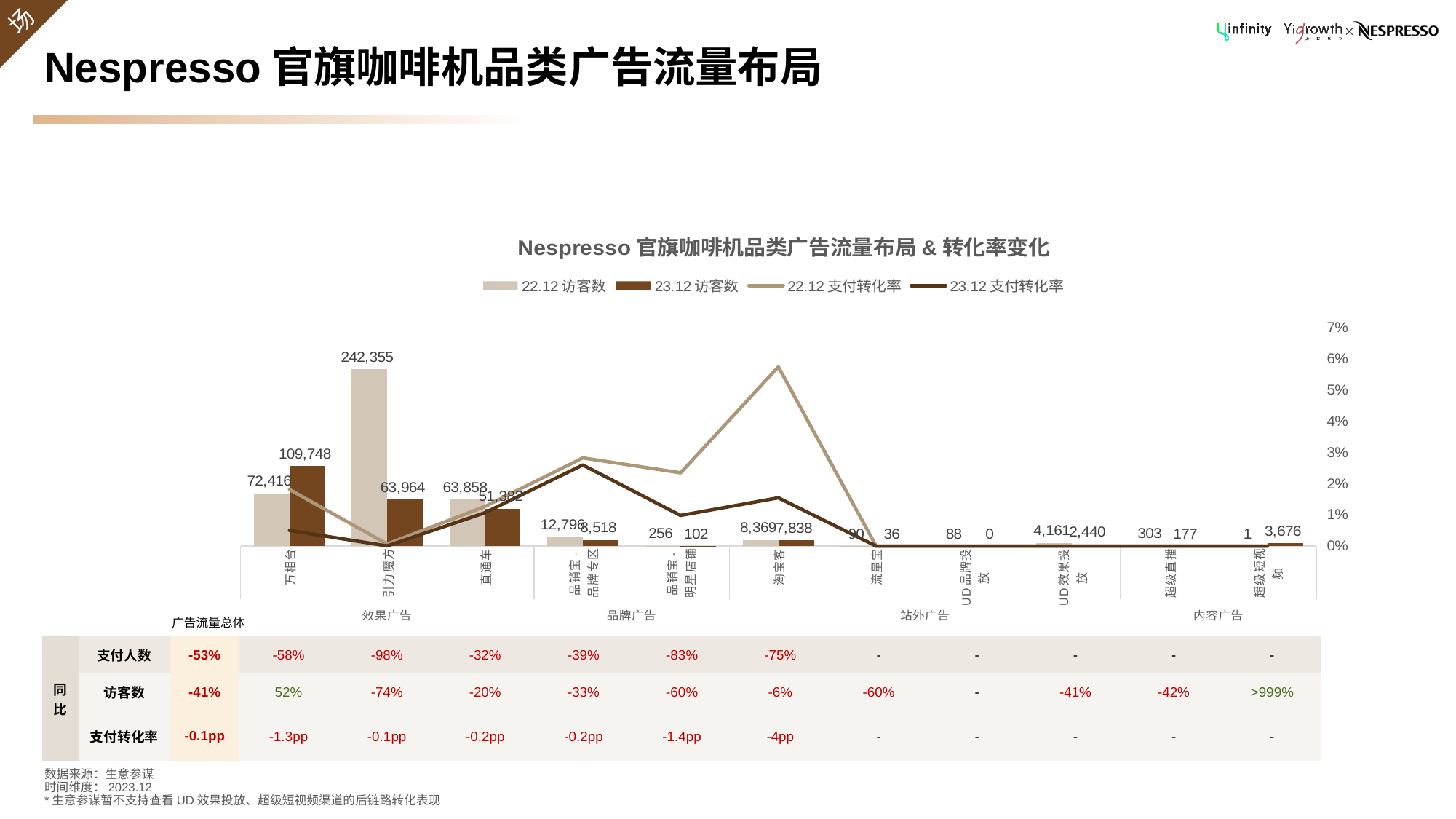

# Nespresso官旗咖啡机品类广告流量布局

### Chart: Nespresso官旗咖啡机品类广告流量布局&转化率变化

| Category | 22.12访客数 | 23.12访客数 | 22.12支付转化率 | 23.12支付转化率 |
|---|---|---|---|---|
| 万相台 | 72416.0 | 109748.0 | 0.01811754308440124 | 0.00502059263038962 |
| 引力魔方 | 242355.0 | 63964.0 | 0.0006684409234387572 | 4.69013820273904e-05 |
| 直通车 | 63858.0 | 51382.0 | 0.01268439349807385 | 0.0106846755673193 |
| 品销宝- 品牌专区 | 12796.0 | 8518.0 | 0.02821194123163489 | 0.02594505752524067 |
| 品销宝- 明星店铺 | 256.0 | 102.0 | 0.0234375 | 0.00980392156862745 |
| 淘宝客 | 8369.0 | 7838.0 | 0.05735452264308759 | 0.01543761163562133 |
| 流量宝 | 90.0 | 36.0 | 0.0 | 0.0 |
| UD品牌投放 | 88.0 | 0.0 | 0.0 | 0.0 |
| UD效果投放 | 4161.0 | 2440.0 | 0.0 | 0.0 |
| 超级直播 | 303.0 | 177.0 | 0.0 | 0.0 |
| 超级短视频 | 1.0 | 3676.0 | 0.0 | 0.0 |
广告流量总体
| 同比 | 支付人数 | -53% | -58% | -98% | -32% | -39% | -83% | -75% | - | - | - | - | - |
| --- | --- | --- | --- | --- | --- | --- | --- | --- | --- | --- | --- | --- | --- |
|  | 访客数 | -41% | 52% | -74% | -20% | -33% | -60% | -6% | -60% | - | -41% | -42% | >999% |
|  | 支付转化率 | -0.1pp | -1.3pp | -0.1pp | -0.2pp | -0.2pp | -1.4pp | -4pp | - | - | - | - | - |
数据来源：生意参谋
时间维度：2023.12
*生意参谋暂不支持查看UD效果投放、超级短视频渠道的后链路转化表现